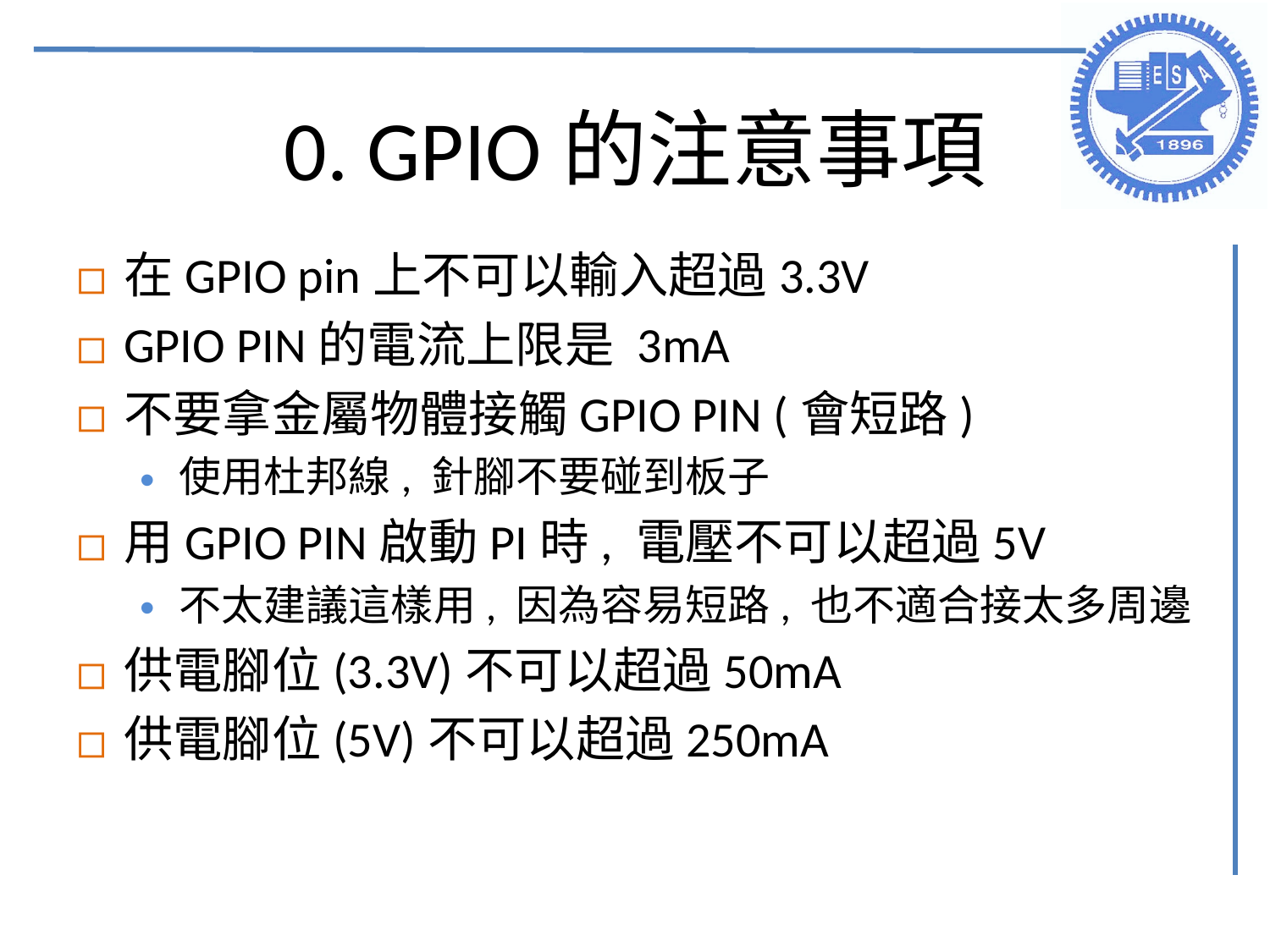

# 0. GPIO的注意事項
在GPIO pin上不可以輸入超過3.3V
GPIO PIN的電流上限是 3mA
不要拿金屬物體接觸GPIO PIN (會短路)
使用杜邦線, 針腳不要碰到板子
用GPIO PIN啟動PI時, 電壓不可以超過5V
不太建議這樣用, 因為容易短路, 也不適合接太多周邊
供電腳位(3.3V)不可以超過50mA
供電腳位(5V)不可以超過250mA